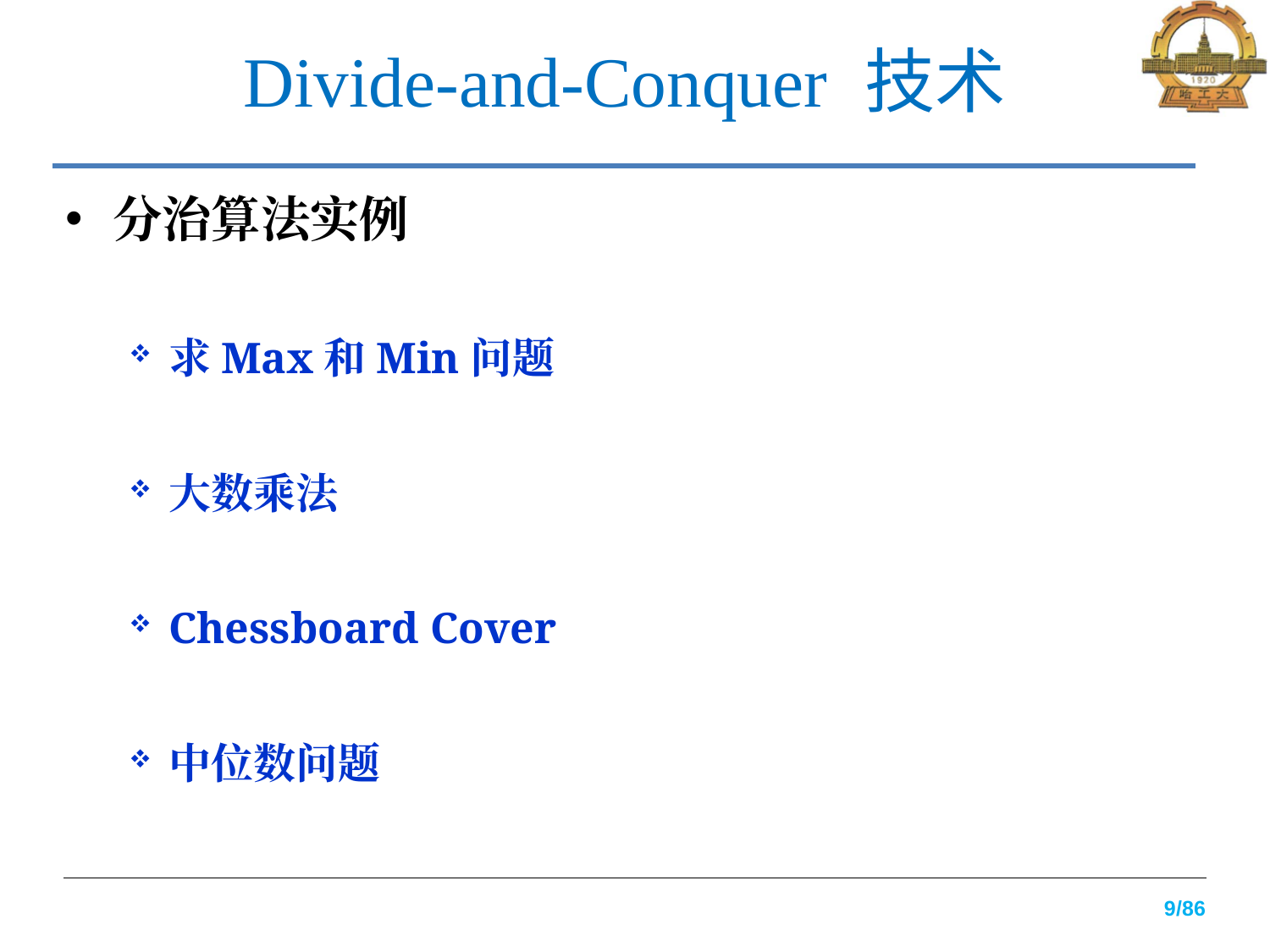

# Divide-and-Conquer 技术
分治算法实例

求Max和Min问题

大数乘法

Chessboard Cover

中位数问题